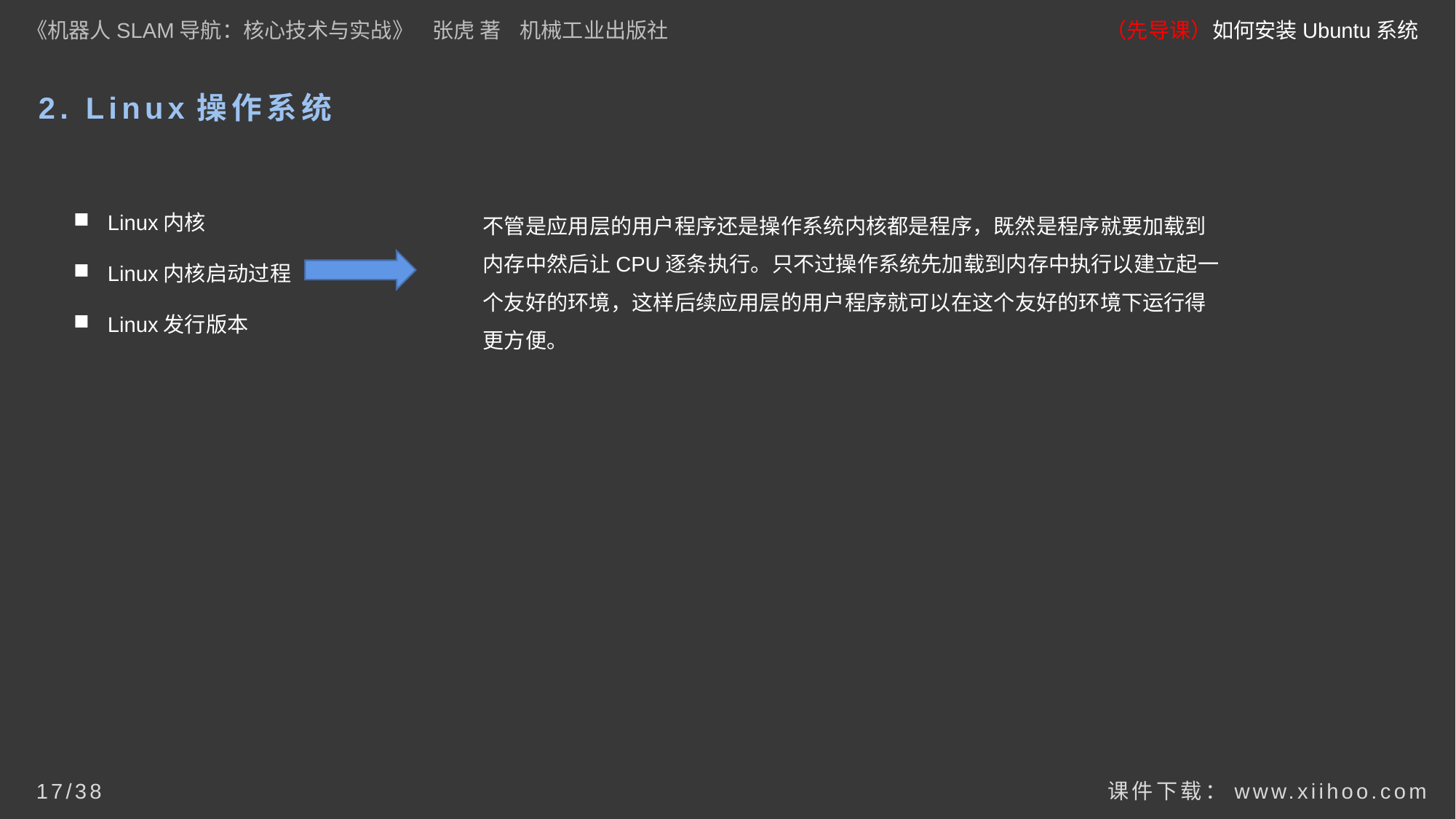

《机器人SLAM导航：核心技术与实战》    张虎 著    机械工业出版社
（先导课）如何安装Ubuntu系统
# 2. Linux操作系统
Linux内核
Linux内核启动过程
Linux发行版本
不管是应用层的用户程序还是操作系统内核都是程序，既然是程序就要加载到内存中然后让CPU逐条执行。只不过操作系统先加载到内存中执行以建立起一个友好的环境，这样后续应用层的用户程序就可以在这个友好的环境下运行得更方便。

课件下载：www.xiihoo.com
17/38